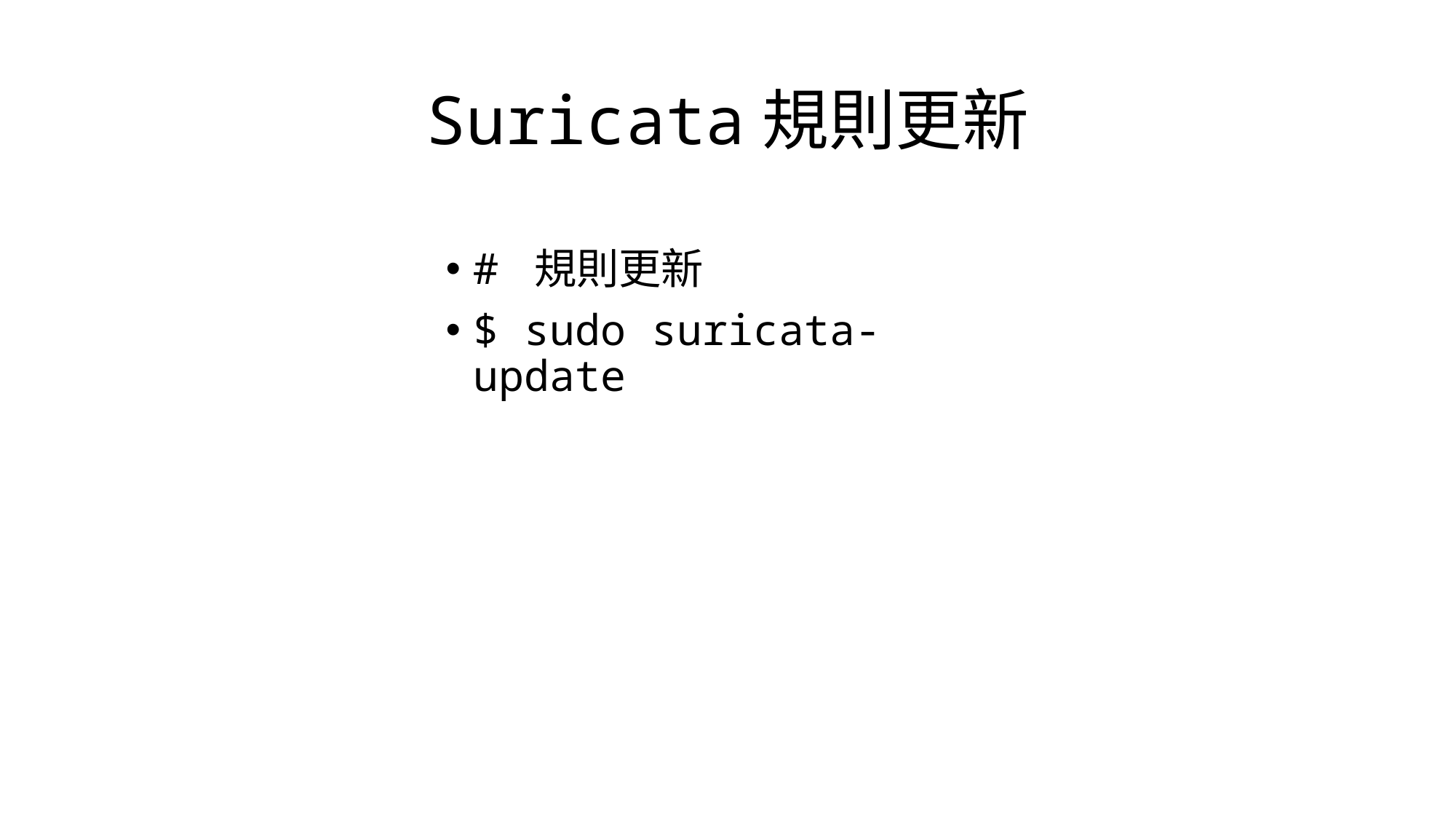

# Suricata規則更新
# 規則更新
$ sudo suricata-update